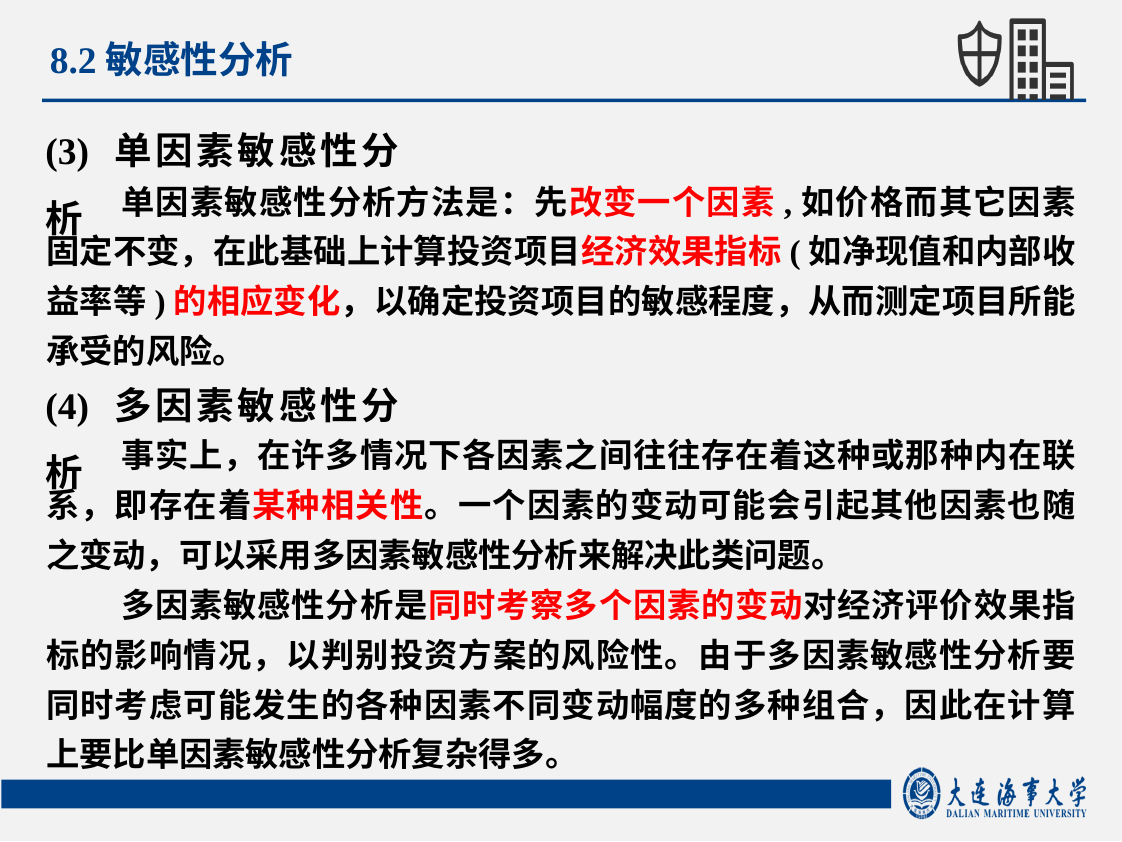

8.2敏感性分析
(3) 单因素敏感性分析
单因素敏感性分析方法是：先改变一个因素,如价格而其它因素固定不变，在此基础上计算投资项目经济效果指标(如净现值和内部收益率等)的相应变化，以确定投资项目的敏感程度，从而测定项目所能承受的风险。
(4) 多因素敏感性分析
事实上，在许多情况下各因素之间往往存在着这种或那种内在联系，即存在着某种相关性。一个因素的变动可能会引起其他因素也随之变动，可以采用多因素敏感性分析来解决此类问题。
多因素敏感性分析是同时考察多个因素的变动对经济评价效果指标的影响情况，以判别投资方案的风险性。由于多因素敏感性分析要同时考虑可能发生的各种因素不同变动幅度的多种组合，因此在计算上要比单因素敏感性分析复杂得多。